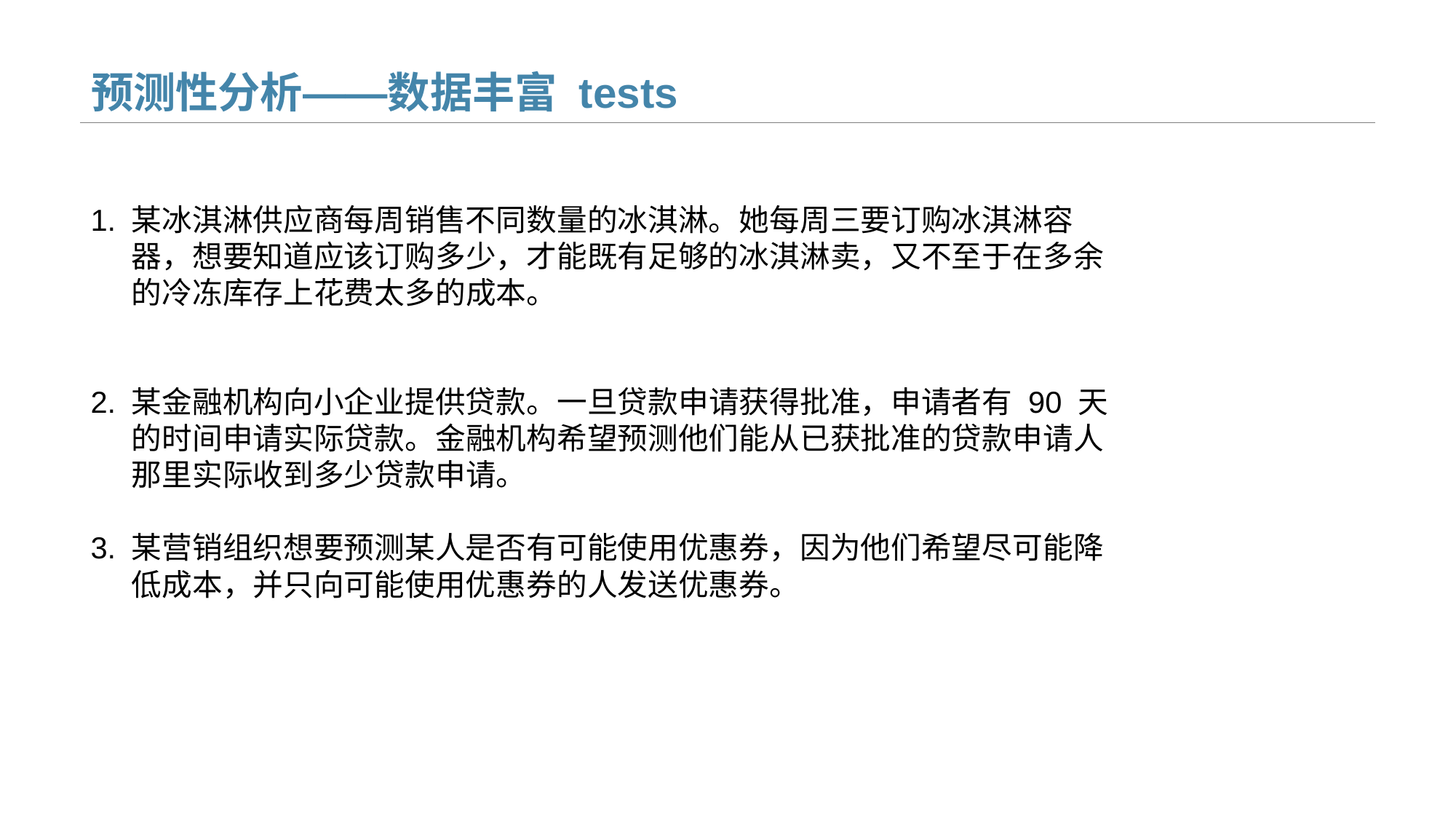

# 预测性分析——数据丰富 tests
某冰淇淋供应商每周销售不同数量的冰淇淋。她每周三要订购冰淇淋容器，想要知道应该订购多少，才能既有足够的冰淇淋卖，又不至于在多余的冷冻库存上花费太多的成本。

某金融机构向小企业提供贷款。一旦贷款申请获得批准，申请者有 90 天的时间申请实际贷款。金融机构希望预测他们能从已获批准的贷款申请人那里实际收到多少贷款申请。

某营销组织想要预测某人是否有可能使用优惠券，因为他们希望尽可能降低成本，并只向可能使用优惠券的人发送优惠券。